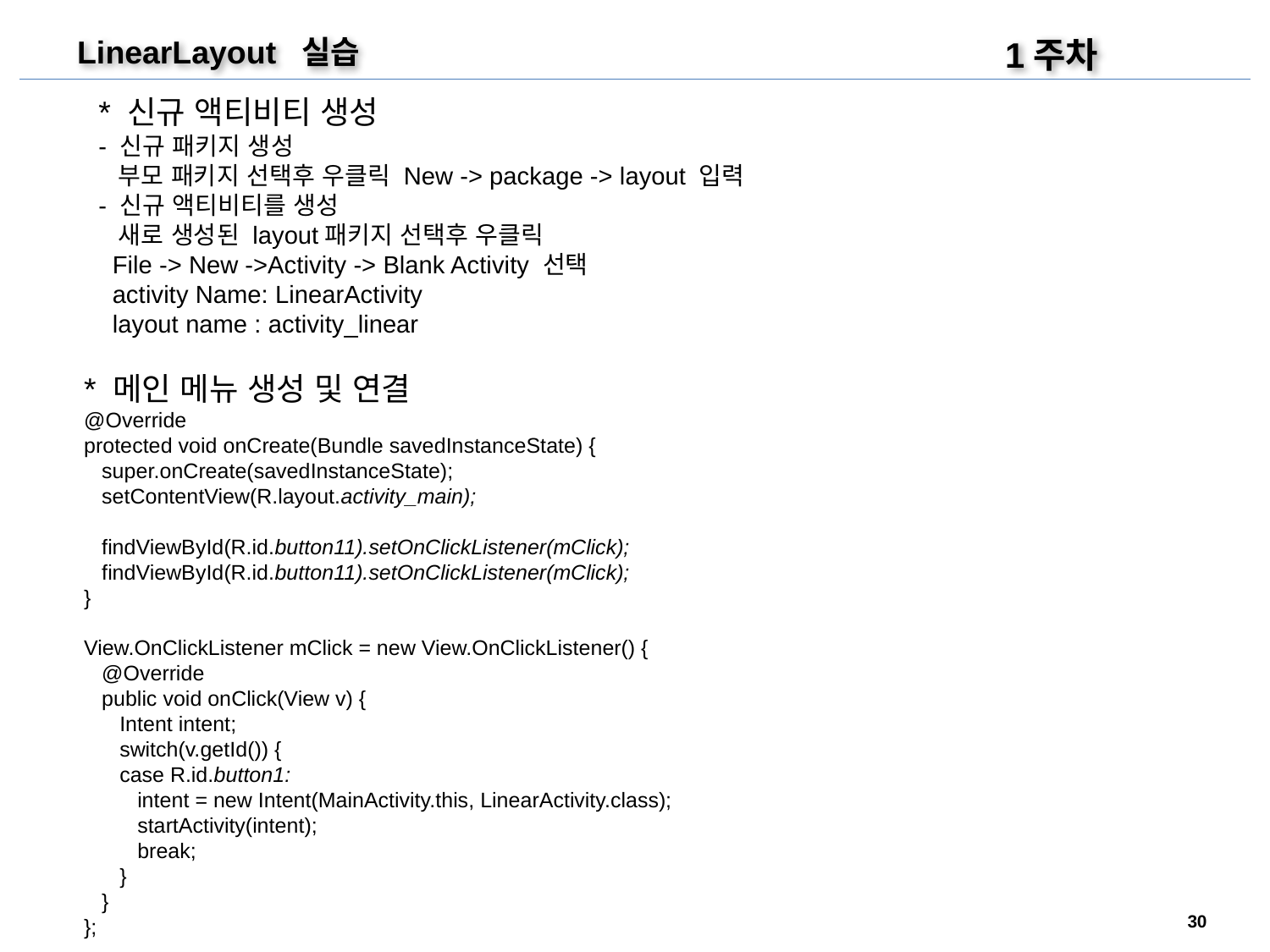

1주차
LinearLayout  실습
* 신규 액티비티 생성
- 신규 패키지 생성
  부모 패키지 선택후 우클릭 New -> package -> layout 입력
- 신규 액티비티를 생성
  새로 생성된 layout패키지 선택후 우클릭
  File -> New ->Activity -> Blank Activity 선택
  activity Name: LinearActivity
  layout name : activity_linear
* 메인 메뉴 생성 및 연결
@Override
protected void onCreate(Bundle savedInstanceState) {
   super.onCreate(savedInstanceState);
   setContentView(R.layout.activity_main);

   findViewById(R.id.button11).setOnClickListener(mClick);
   findViewById(R.id.button11).setOnClickListener(mClick);
}

View.OnClickListener mClick = new View.OnClickListener() {
   @Override
   public void onClick(View v) {
      Intent intent;
      switch(v.getId()) {
      case R.id.button1:
         intent = new Intent(MainActivity.this, LinearActivity.class);
         startActivity(intent);
         break;
      }
   }
};